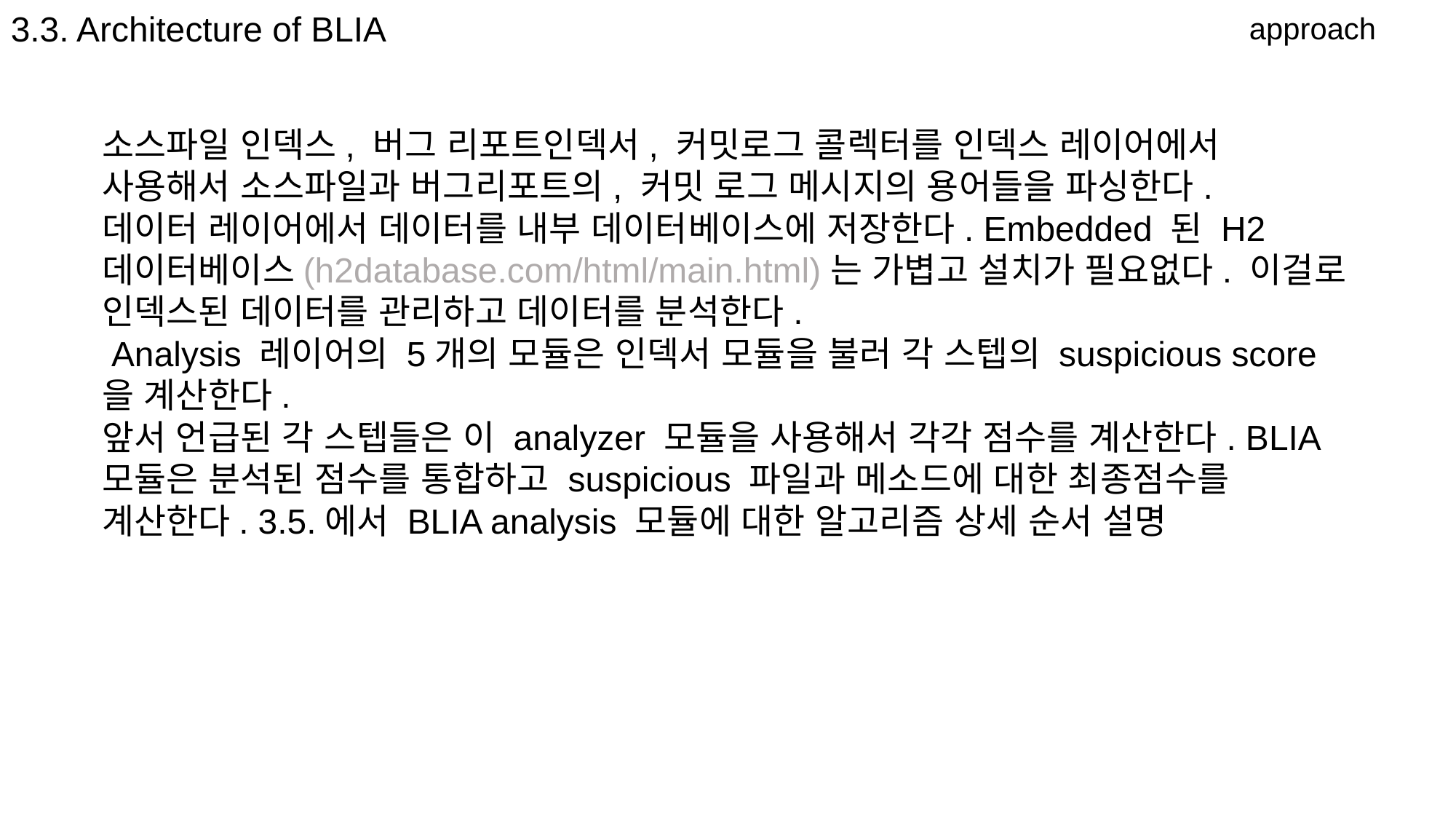

3.3. Architecture of BLIA
approach
소스파일 인덱스, 버그 리포트인덱서, 커밋로그 콜렉터를 인덱스 레이어에서 사용해서 소스파일과 버그리포트의, 커밋 로그 메시지의 용어들을 파싱한다.
데이터 레이어에서 데이터를 내부 데이터베이스에 저장한다. Embedded 된 H2데이터베이스(h2database.com/html/main.html)는 가볍고 설치가 필요없다. 이걸로 인덱스된 데이터를 관리하고 데이터를 분석한다.
 Analysis 레이어의 5개의 모듈은 인덱서 모듈을 불러 각 스텝의 suspicious score을 계산한다.
앞서 언급된 각 스텝들은 이 analyzer 모듈을 사용해서 각각 점수를 계산한다. BLIA모듈은 분석된 점수를 통합하고 suspicious 파일과 메소드에 대한 최종점수를 계산한다. 3.5.에서 BLIA analysis 모듈에 대한 알고리즘 상세 순서 설명